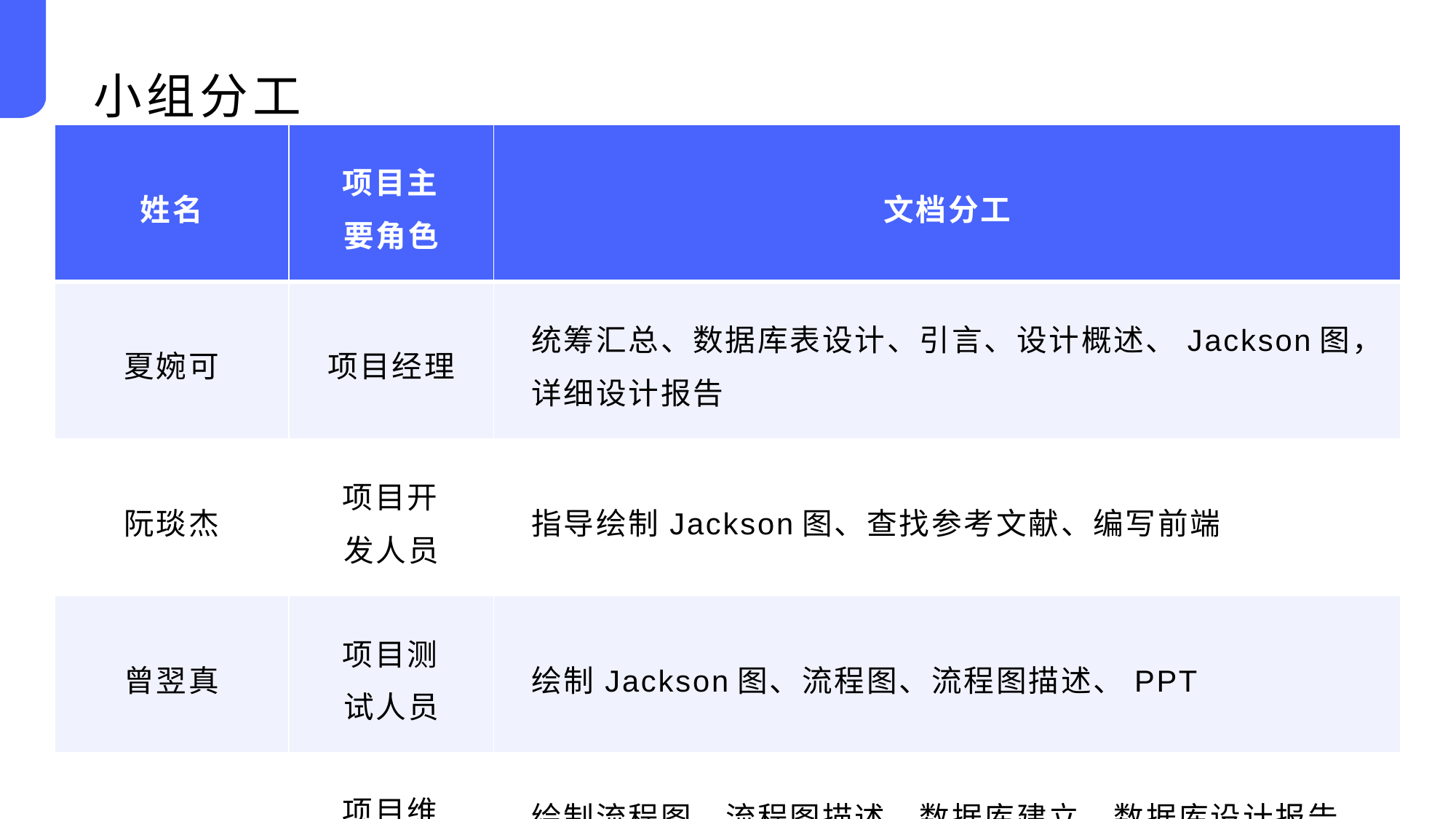

# 小组分工
| 姓名 | 项目主要角色 | 文档分工 |
| --- | --- | --- |
| 夏婉可 | 项目经理 | 统筹汇总、数据库表设计、引言、设计概述、Jackson图，详细设计报告 |
| 阮琰杰 | 项目开发人员 | 指导绘制Jackson图、查找参考文献、编写前端 |
| 曾翌真 | 项目测试人员 | 绘制Jackson图、流程图、流程图描述、PPT |
| 胡嘉莹 | 项目维护人员 | 绘制流程图、流程图描述、数据库建立、数据库设计报告 |